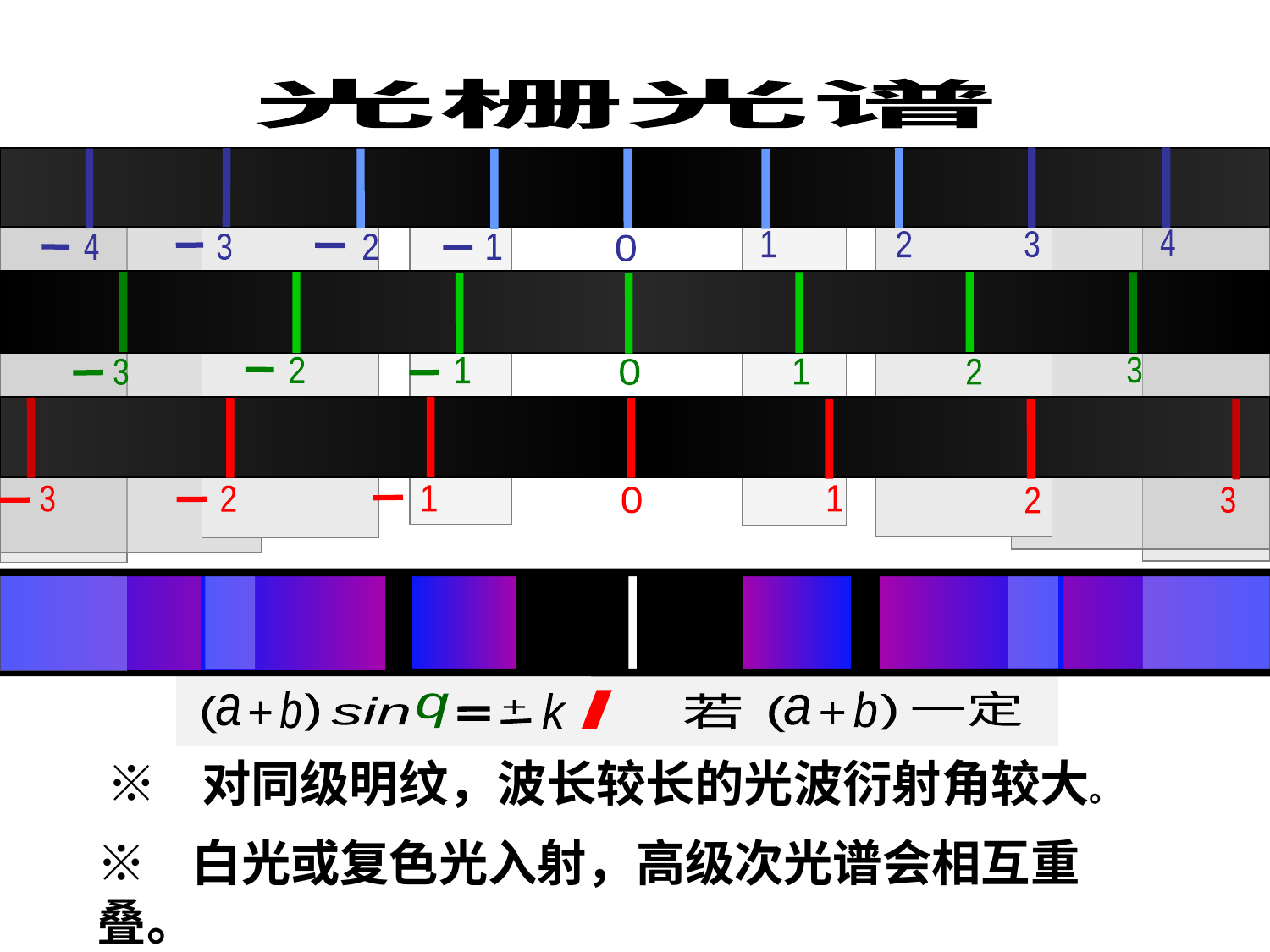

光栅光谱

4
1
2
3
4
3
2
1
0

2
3
1
1
3
2
0

1
1
3
2
0
2
3

λ
b
)
a
(
+
一定
b
)
a
(
+
k
θ
若
sin

+

※   对同级明纹，波长较长的光波衍射角较大。
※   白光或复色光入射，高级次光谱会相互重叠。